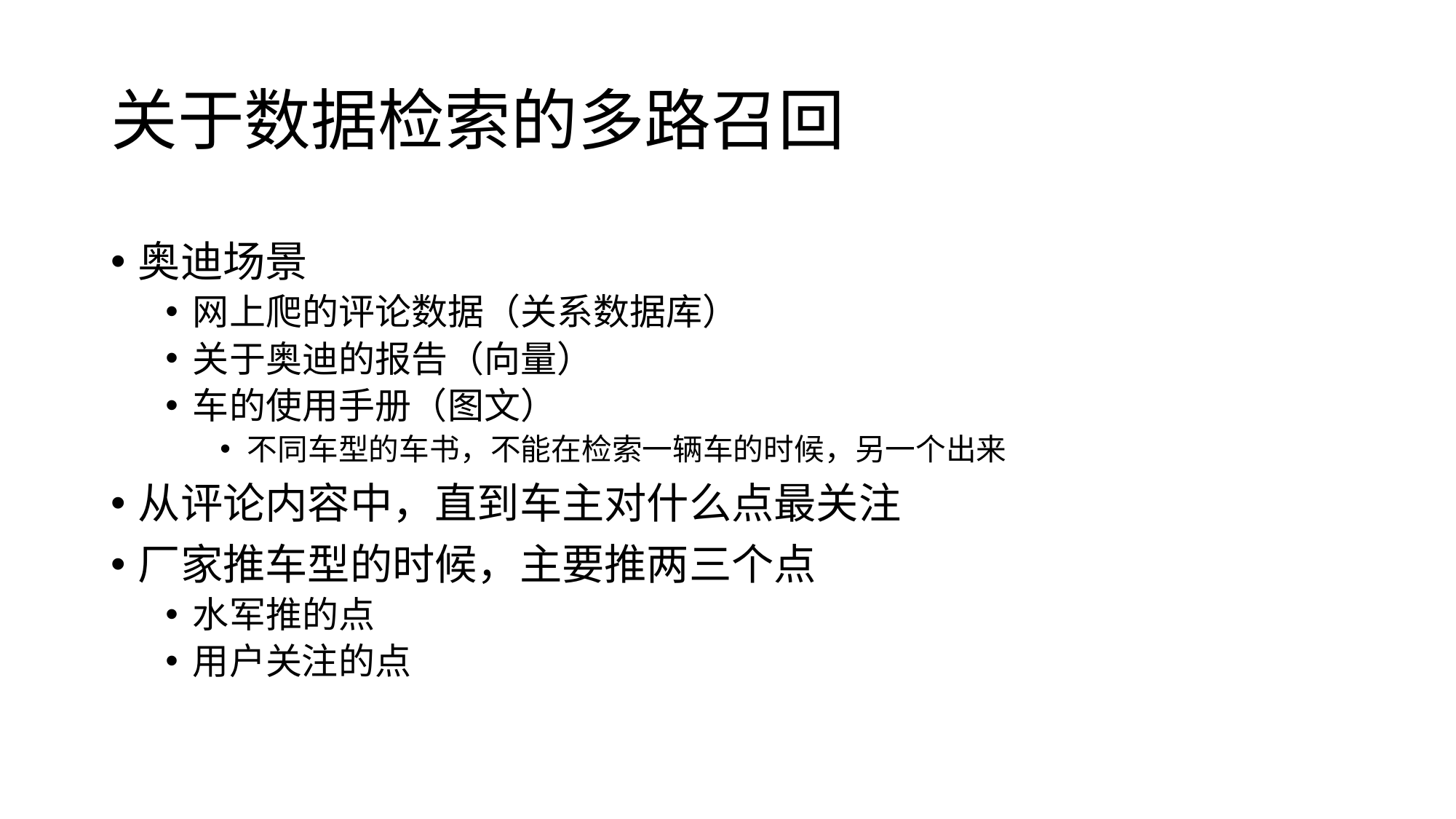

# 关于数据检索的多路召回

奥迪场景
网上爬的评论数据（关系数据库）
关于奥迪的报告（向量）
车的使用手册（图文）
不同车型的车书，不能在检索一辆车的时候，另一个出来
从评论内容中，直到车主对什么点最关注
厂家推车型的时候，主要推两三个点
水军推的点
用户关注的点